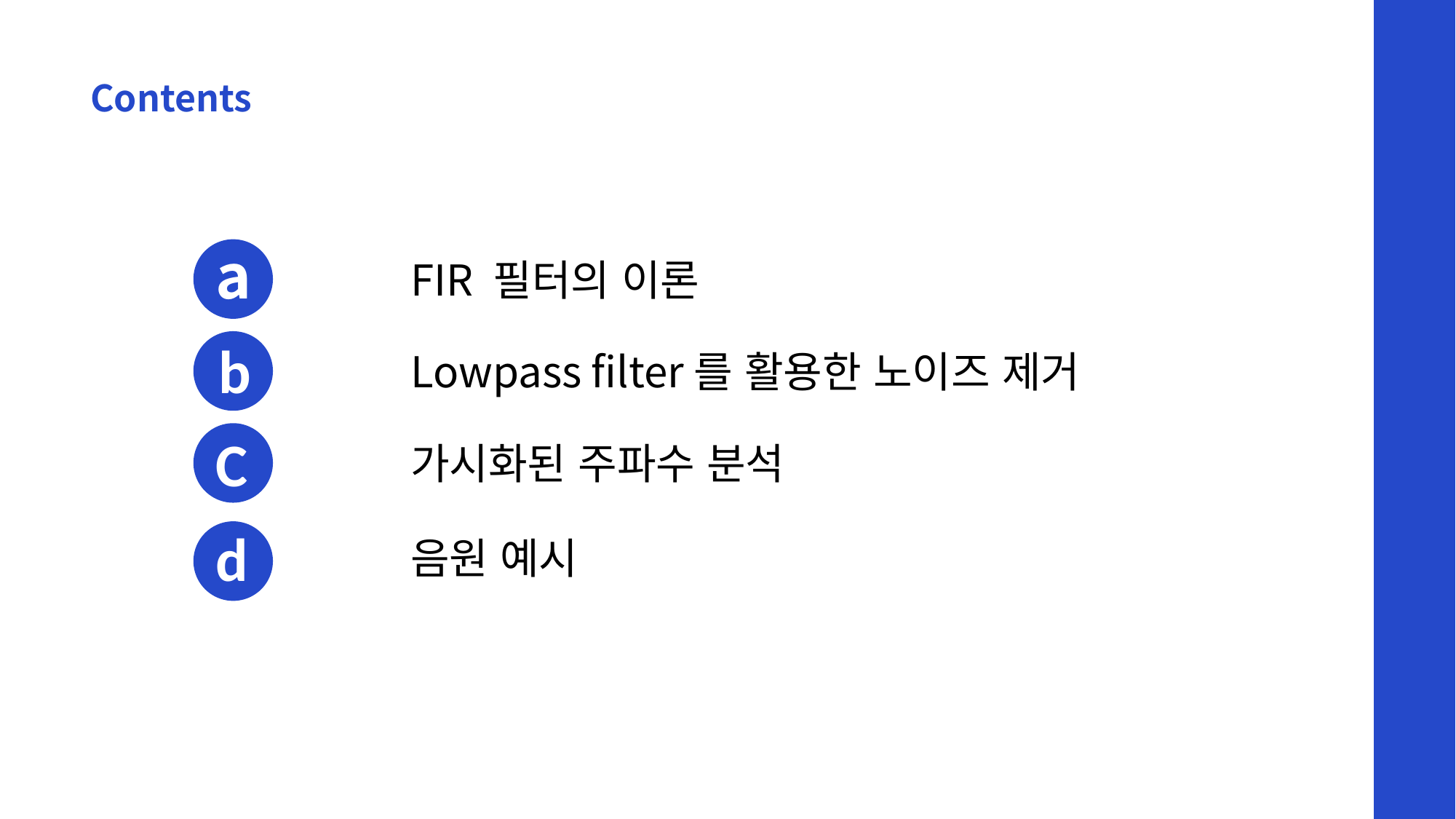

Contents
a

FIR 필터의 이론
b

Lowpass filter를 활용한 노이즈 제거
C

가시화된 주파수 분석
d

음원 예시